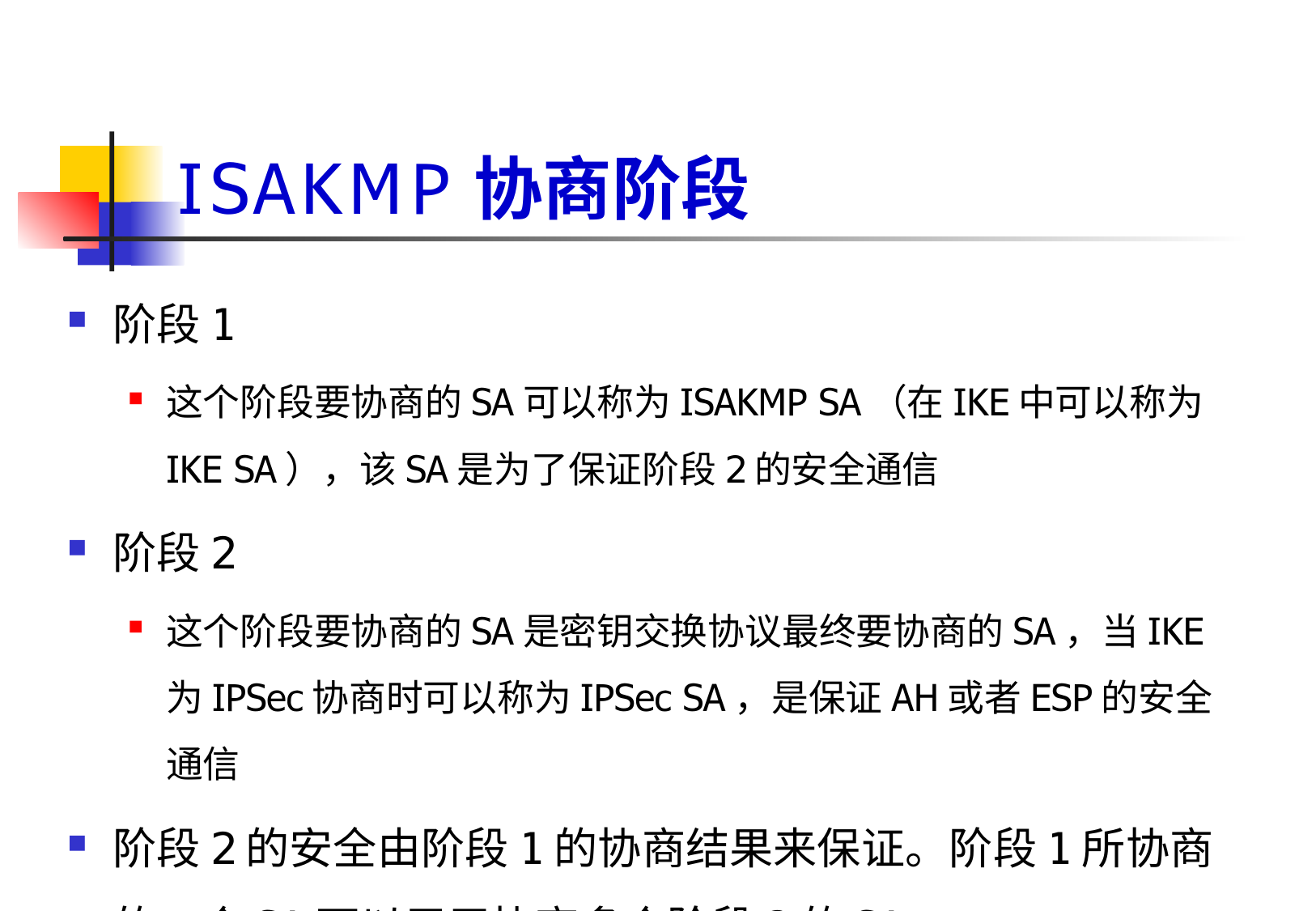

# ISAKMP协商阶段
阶段1
这个阶段要协商的SA可以称为ISAKMP SA（在IKE中可以称为IKE SA），该SA是为了保证阶段2的安全通信
阶段2
这个阶段要协商的SA是密钥交换协议最终要协商的SA，当IKE为IPSec协商时可以称为IPSec SA，是保证AH或者ESP的安全通信
阶段2的安全由阶段1的协商结果来保证。阶段1所协商的一个SA可以用于协商多个阶段2的SA